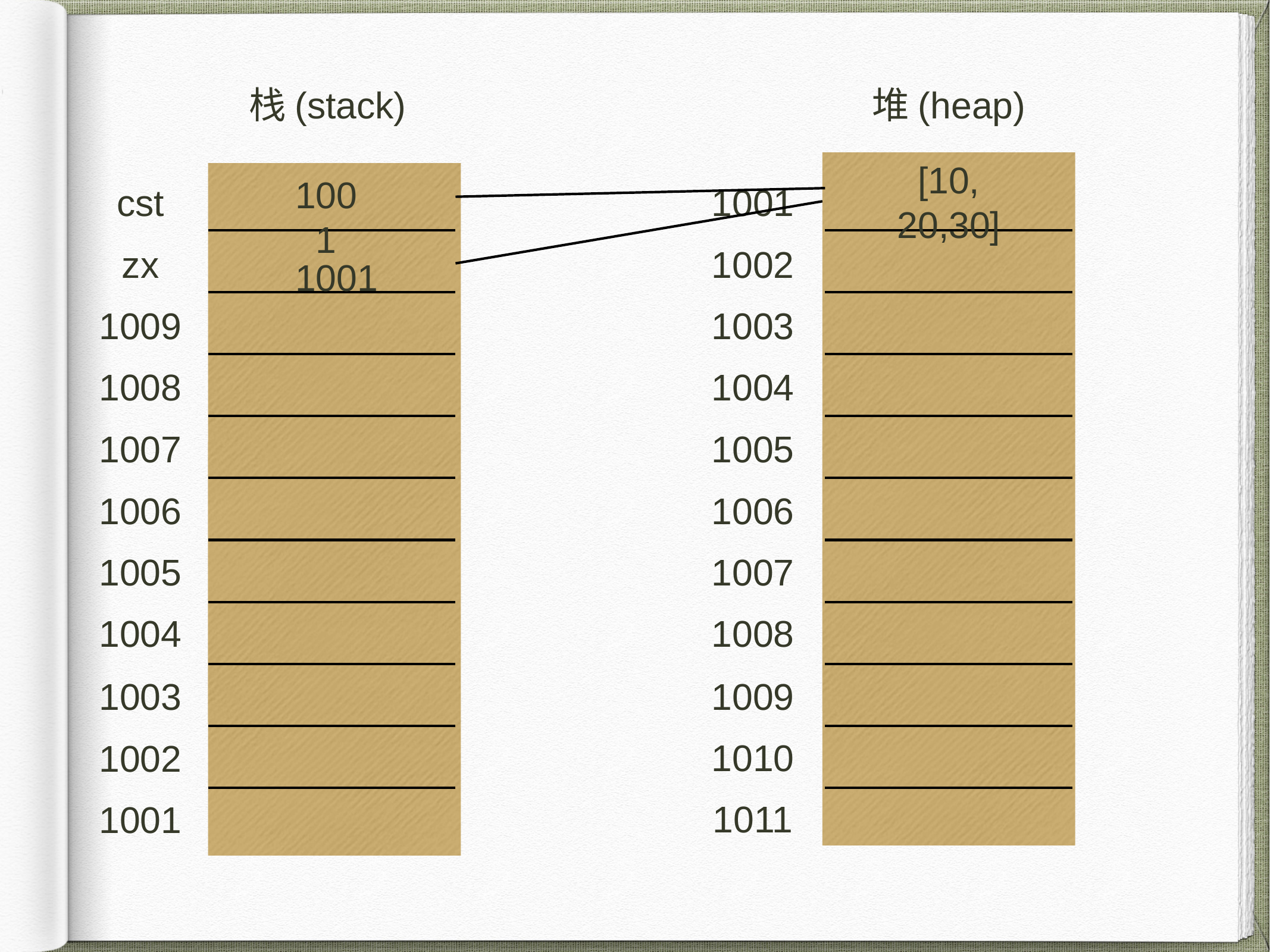

栈(stack)
堆(heap)
[10, 20,30]

1001

cst
1001

1002
zx
1001

1003
1009

1004
1008

1005
1007

1006
1006

1007
1005

1008
1004

1009
1003

1010
1002

1011
1001